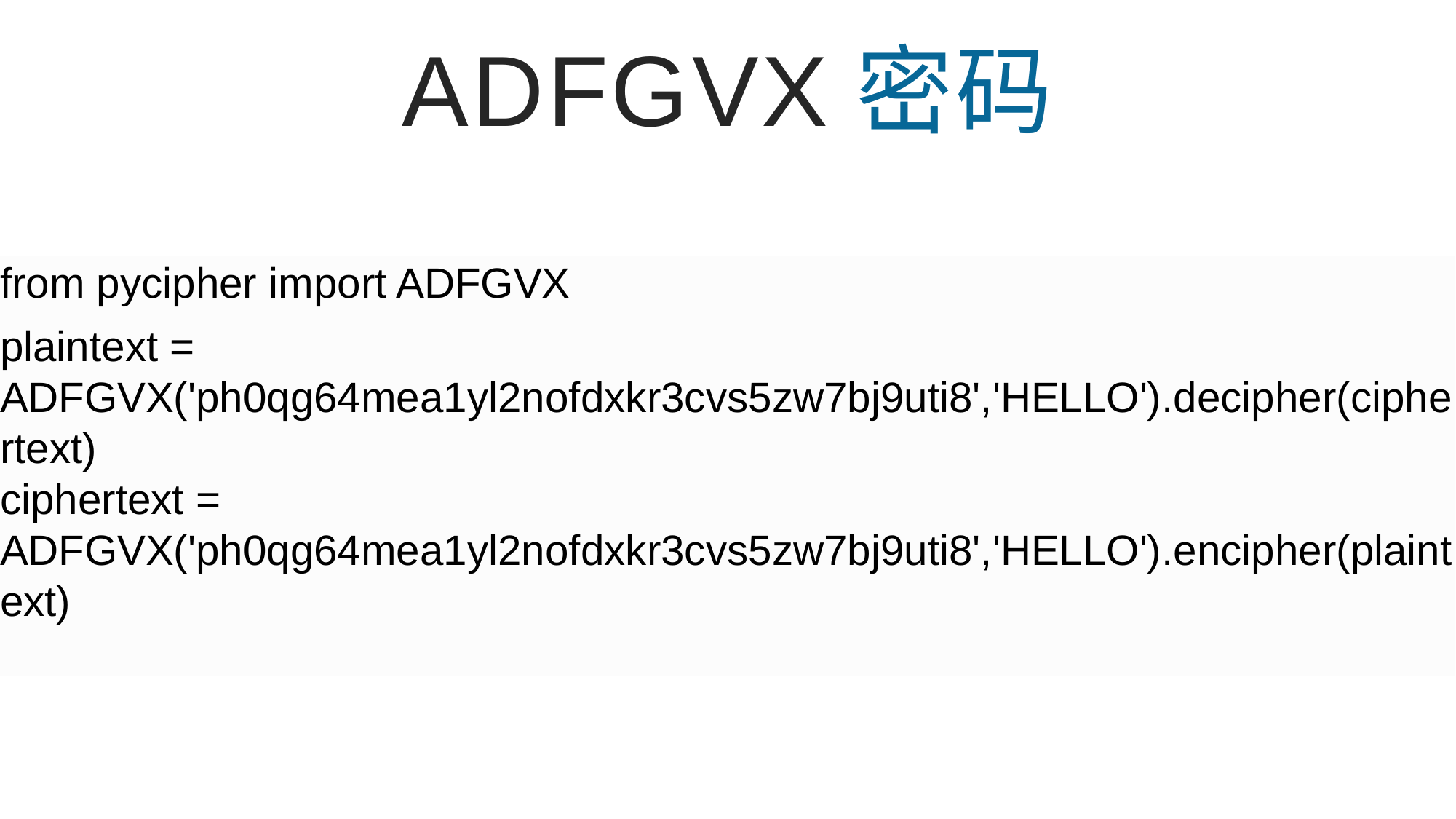

ADFGVX密码
from pycipher import ADFGVX
plaintext = ADFGVX('ph0qg64mea1yl2nofdxkr3cvs5zw7bj9uti8','HELLO').decipher(ciphertext)
ciphertext = ADFGVX('ph0qg64mea1yl2nofdxkr3cvs5zw7bj9uti8','HELLO').encipher(plaintext)